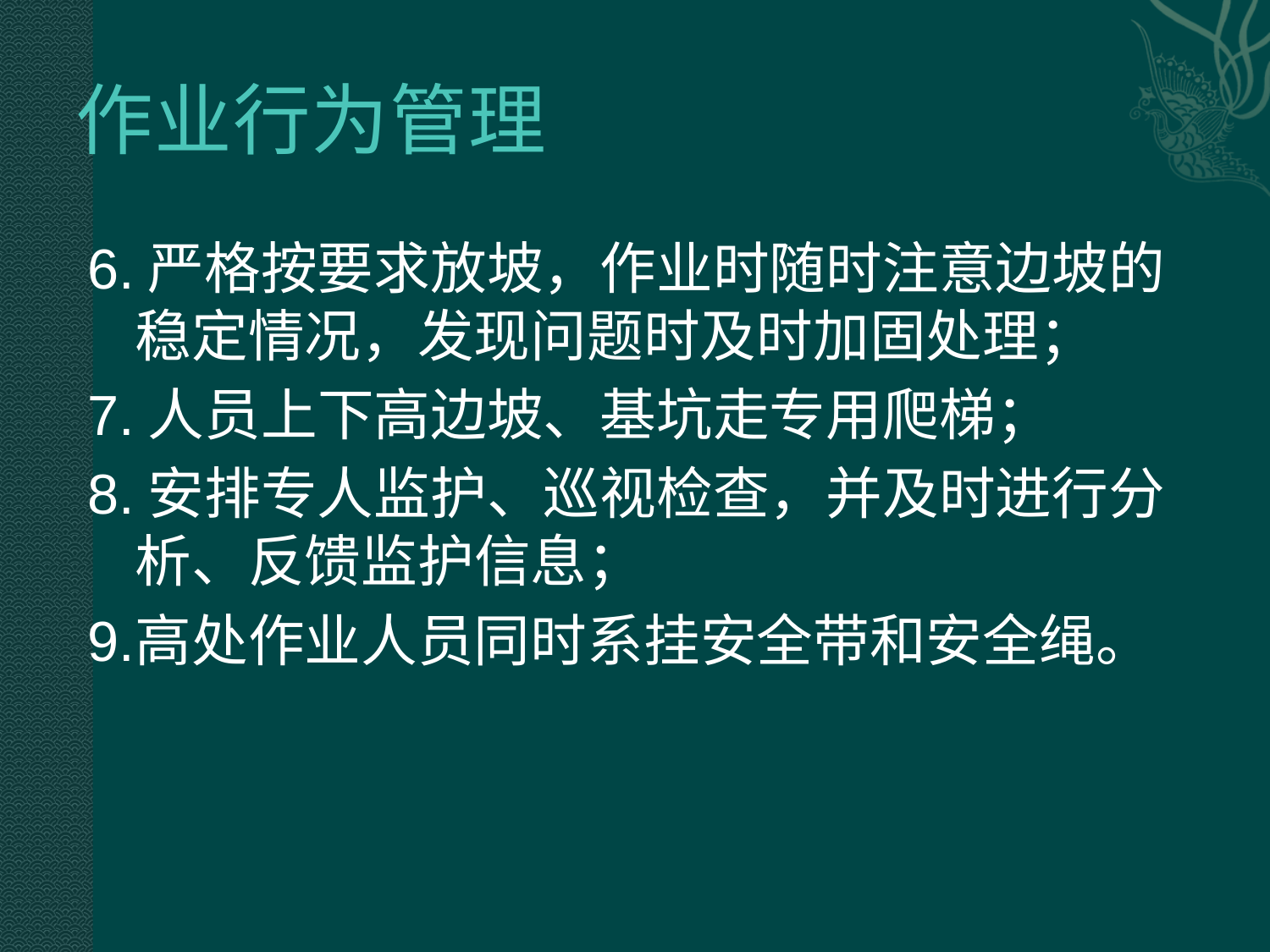

# 作业行为管理
6.严格按要求放坡，作业时随时注意边坡的稳定情况，发现问题时及时加固处理；
7.人员上下高边坡、基坑走专用爬梯；
8.安排专人监护、巡视检查，并及时进行分析、反馈监护信息；
9.	高处作业人员同时系挂安全带和安全绳。